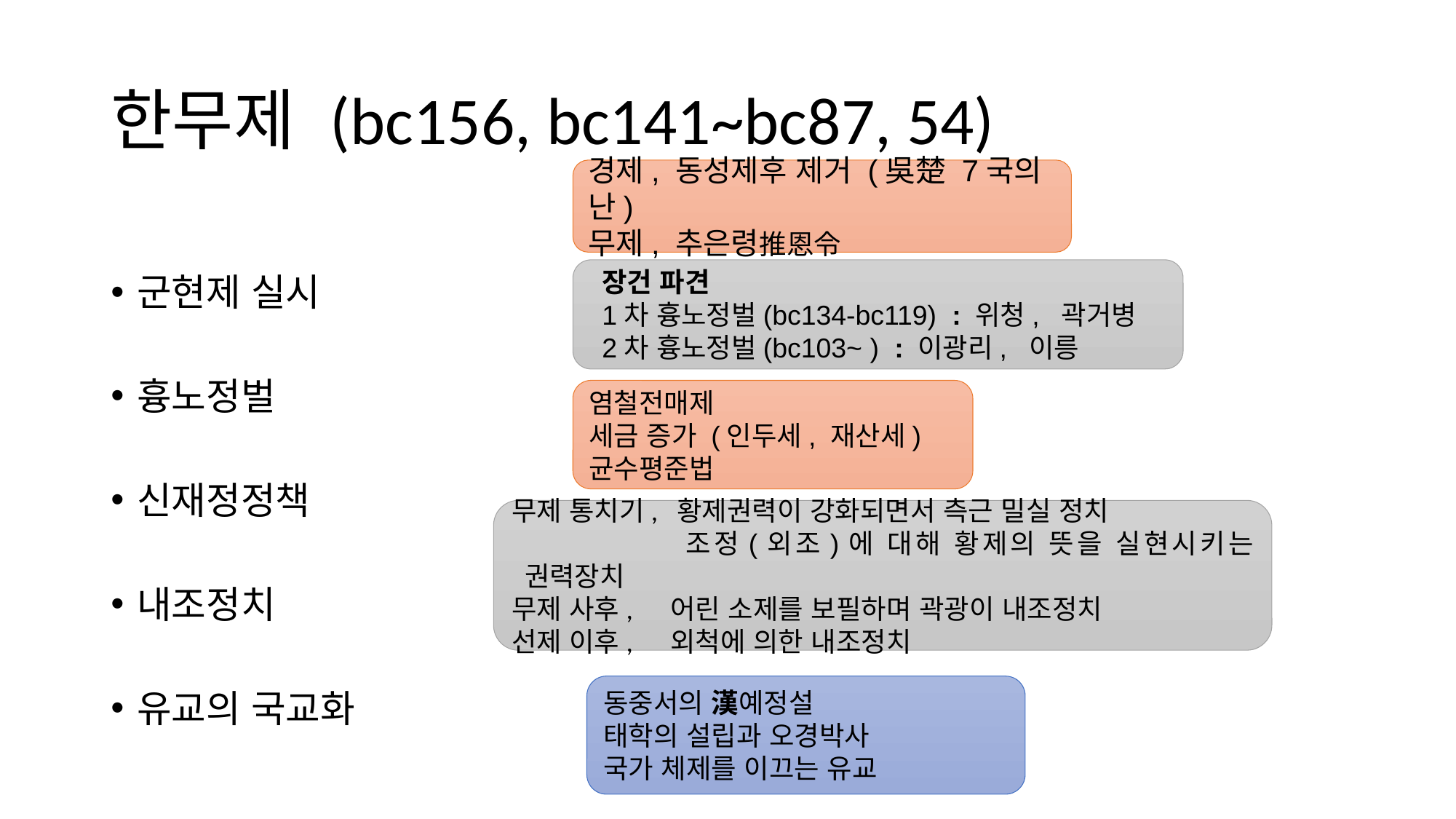

# 한무제 (bc156, bc141~bc87, 54)
경제, 동성제후 제거 (吳楚 7국의 난)
무제, 추은령推恩令
군현제 실시
흉노정벌
신재정정책
내조정치
유교의 국교화
장건 파견
1차 흉노정벌(bc134-bc119)  : 위청,  곽거병
2차 흉노정벌(bc103~ )  : 이광리,  이릉
염철전매제
세금 증가 (인두세, 재산세)
균수평준법
무제 통치기,  황제권력이 강화되면서 측근 밀실 정치
	    조정(외조)에 대해 황제의 뜻을 실현시키는 권력장치
무제 사후,     어린 소제를 보필하며 곽광이 내조정치
선제 이후,     외척에 의한 내조정치
동중서의 漢예정설
태학의 설립과 오경박사
국가 체제를 이끄는 유교